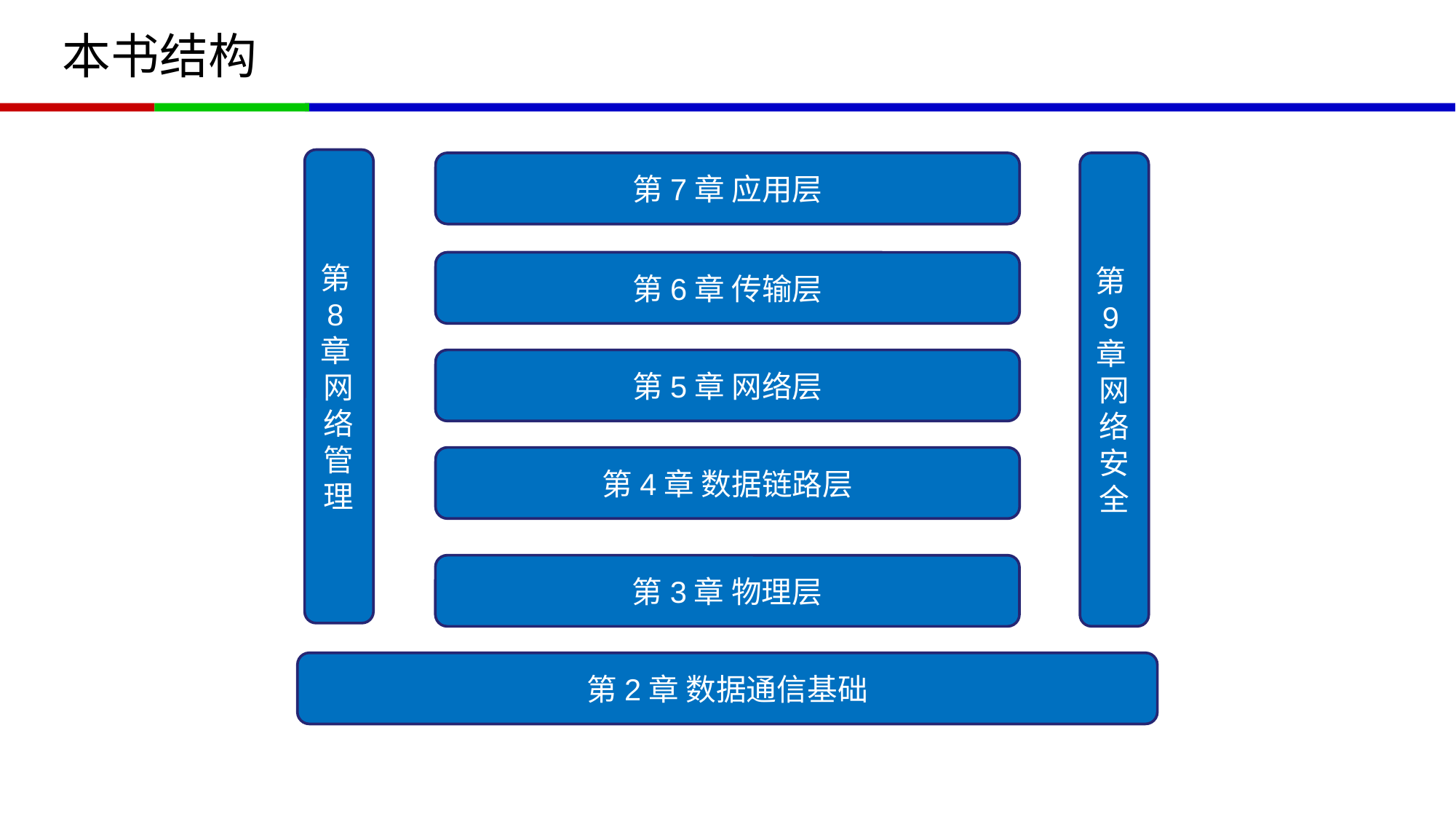

# 本书结构
第8章
网络管理
第7章 应用层
第9章
网络安全
第6章 传输层
第5章 网络层
第4章 数据链路层
第3章 物理层
第2章 数据通信基础
57